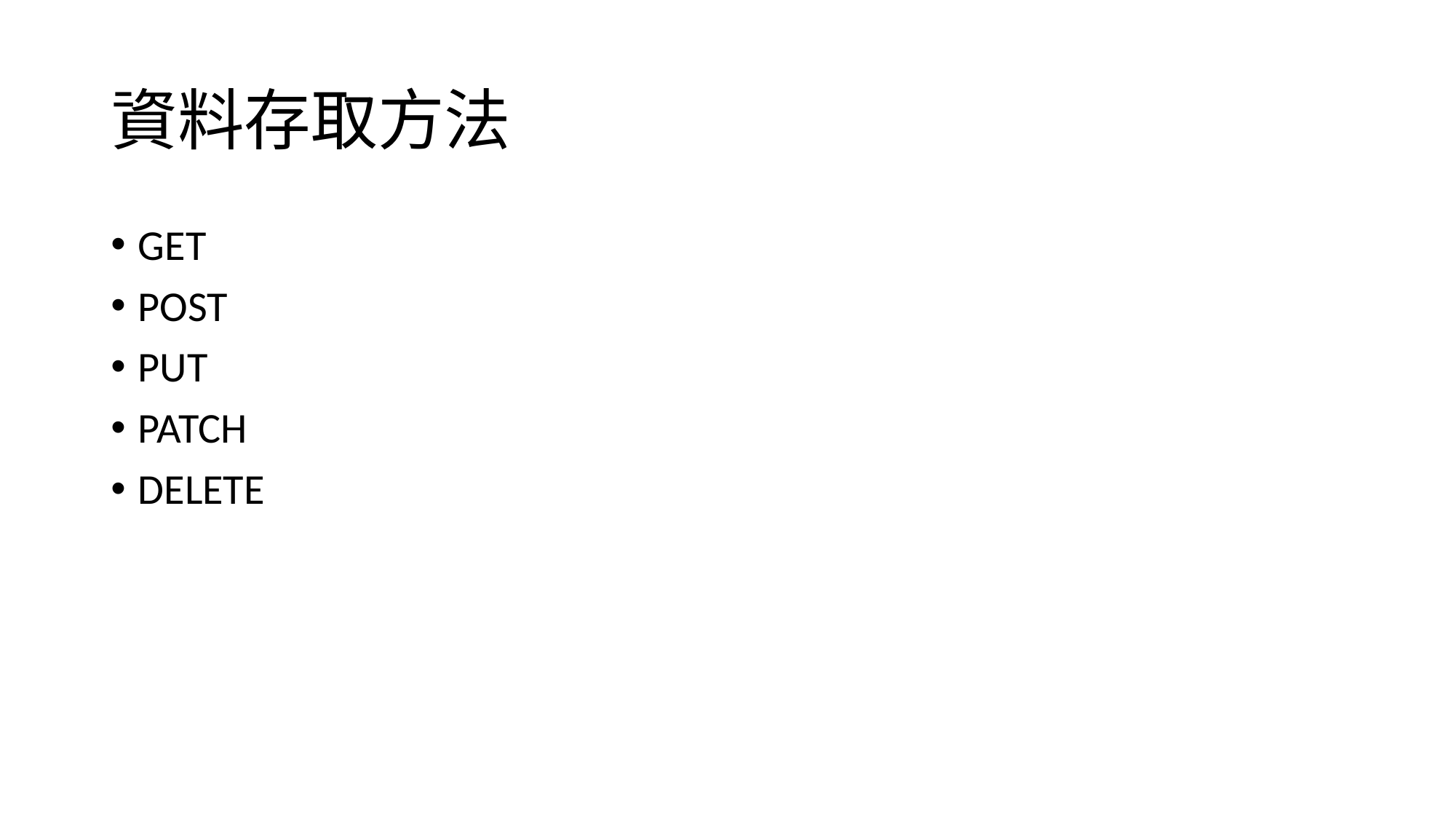

# 資料存取方法
GET
POST
PUT
PATCH
DELETE